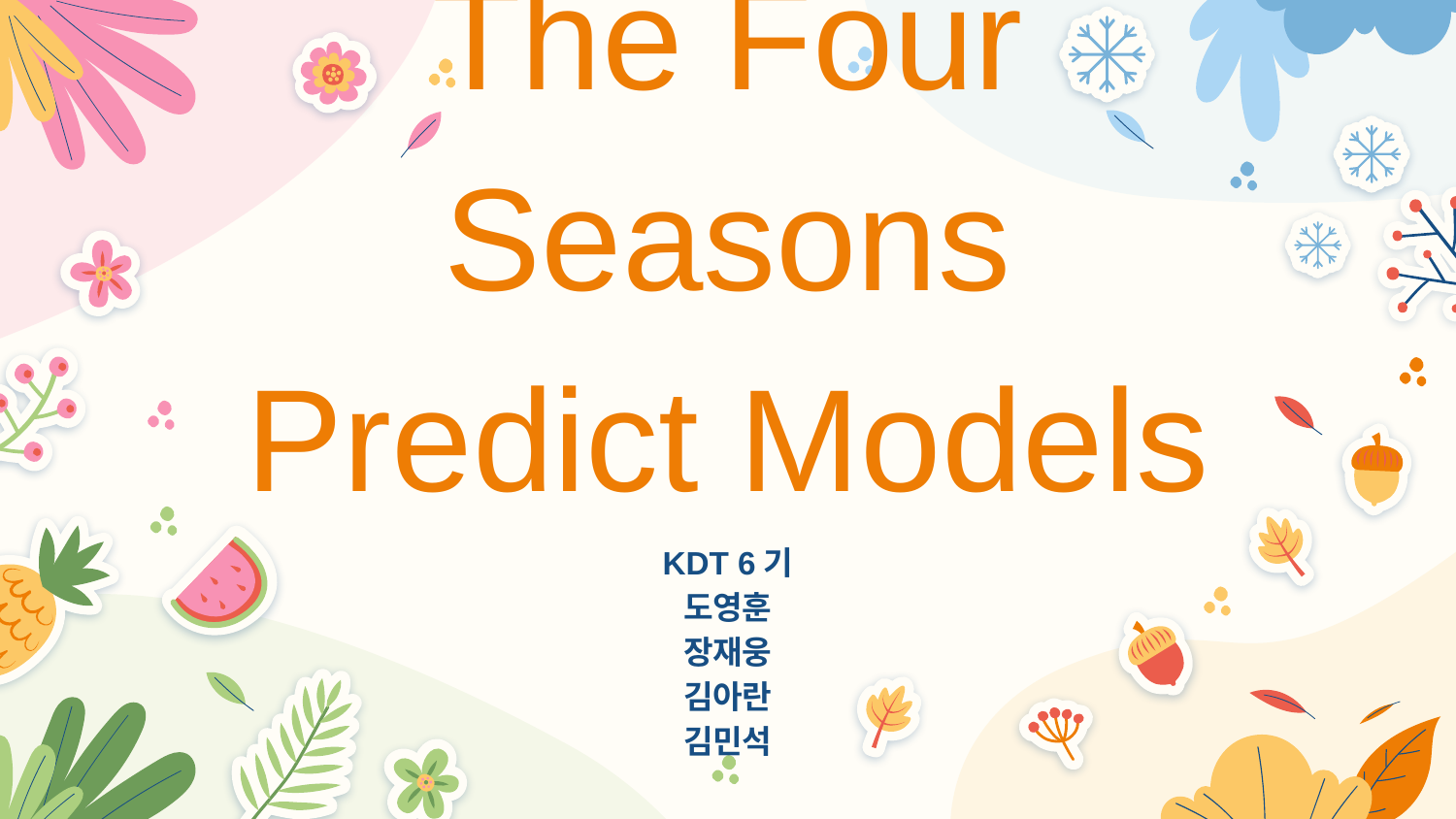

# DEEP LEARNING PROJECT
The Four Seasons
Predict Models

KDT 6기
도영훈
장재웅
김아란
김민석